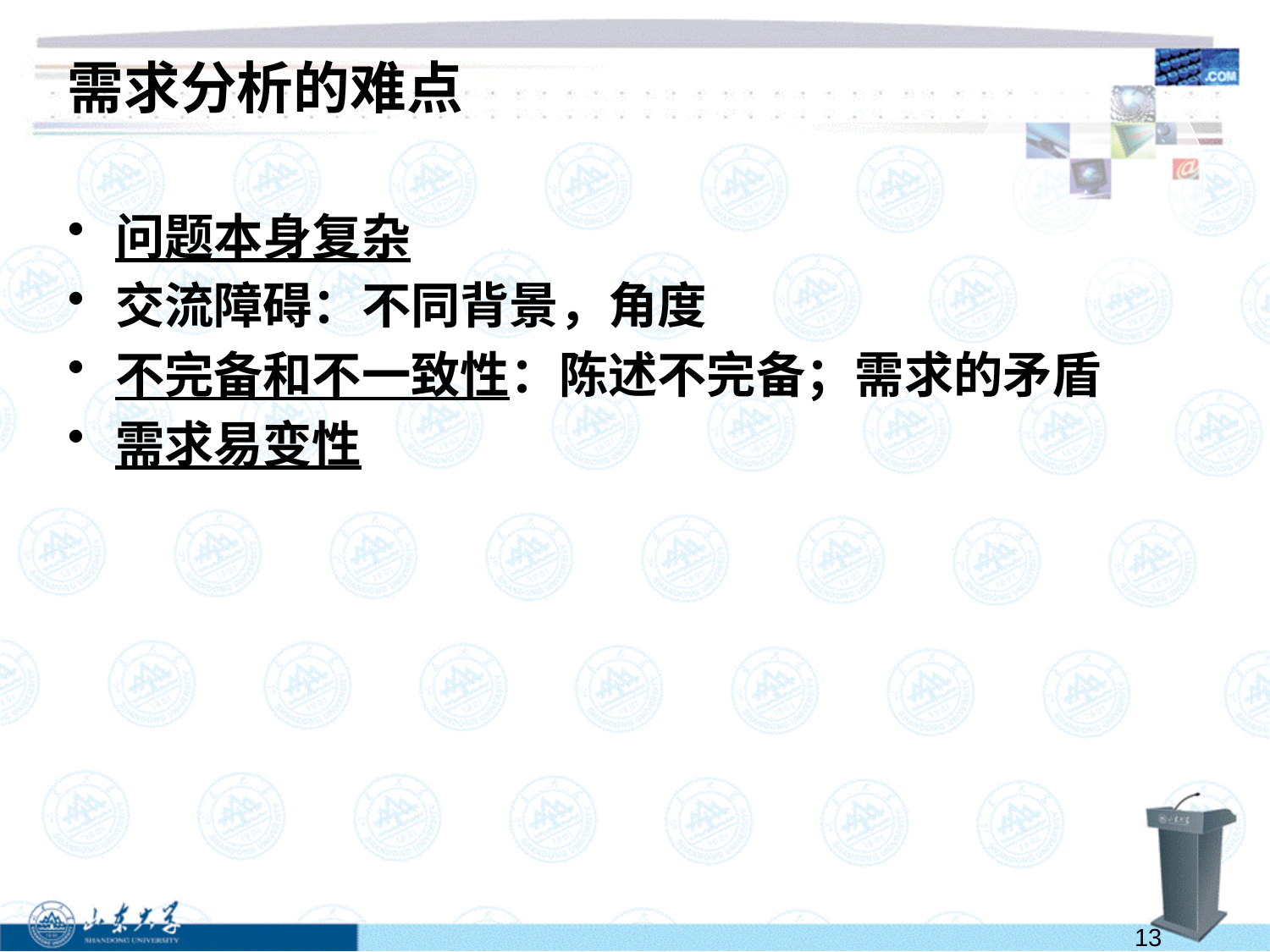

# 需求分析的难点
问题本身复杂
交流障碍：不同背景，角度
不完备和不一致性：陈述不完备；需求的矛盾
需求易变性
13